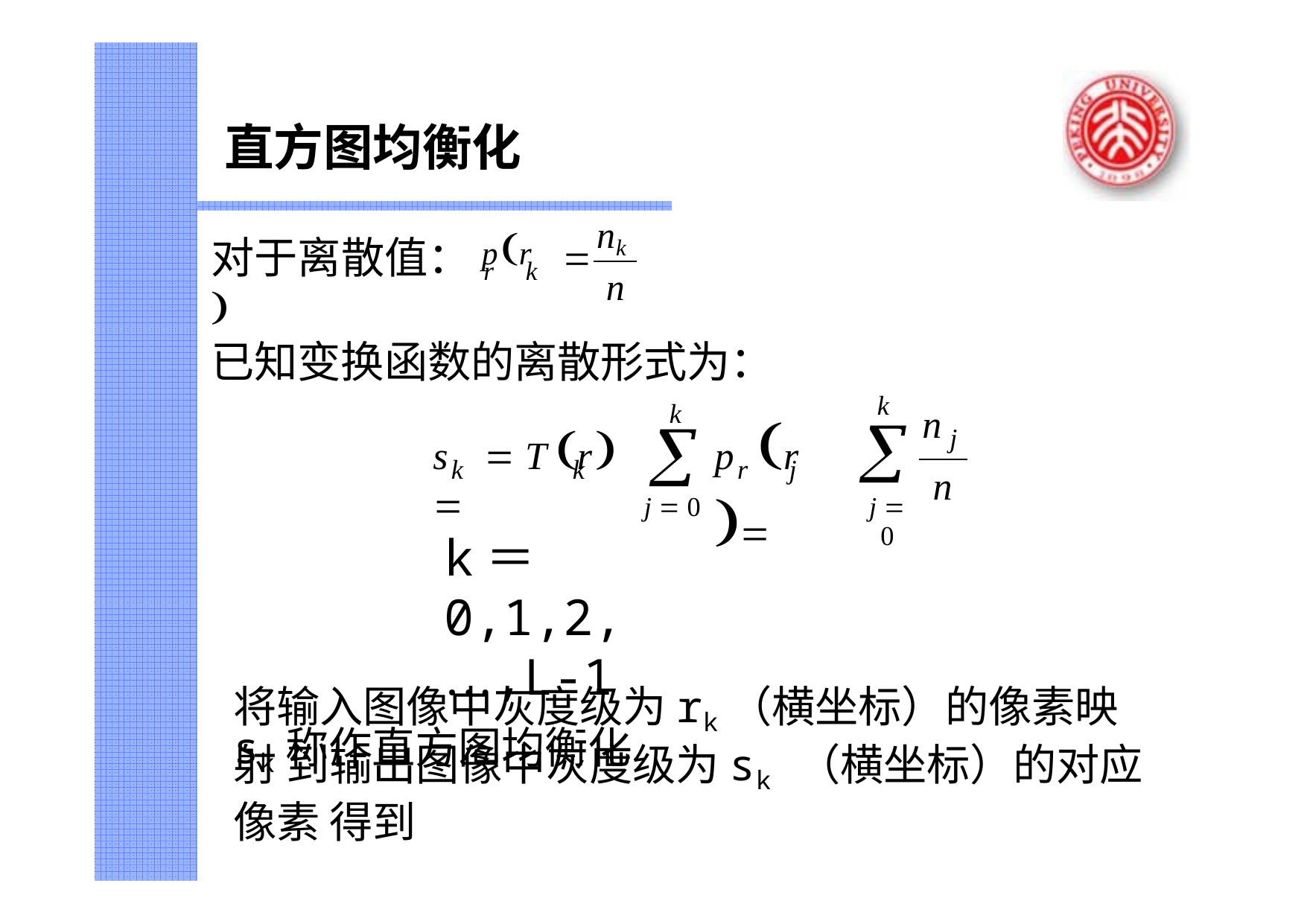

直方图均衡化
nk
对于离散值：p	(r	)
=
r	k

n
已知变换函数的离散形式为：
k
k
∑
j = 0
n
p	(r	)=
∑
s	= T (r	) =
j
k	k
r	j

n
j = 0
k＝0,1,2,…,L-1
sk称作直方图均衡化
将输入图像中灰度级为rk（横坐标）的像素映射 到输出图像中灰度级为sk （横坐标）的对应像素 得到